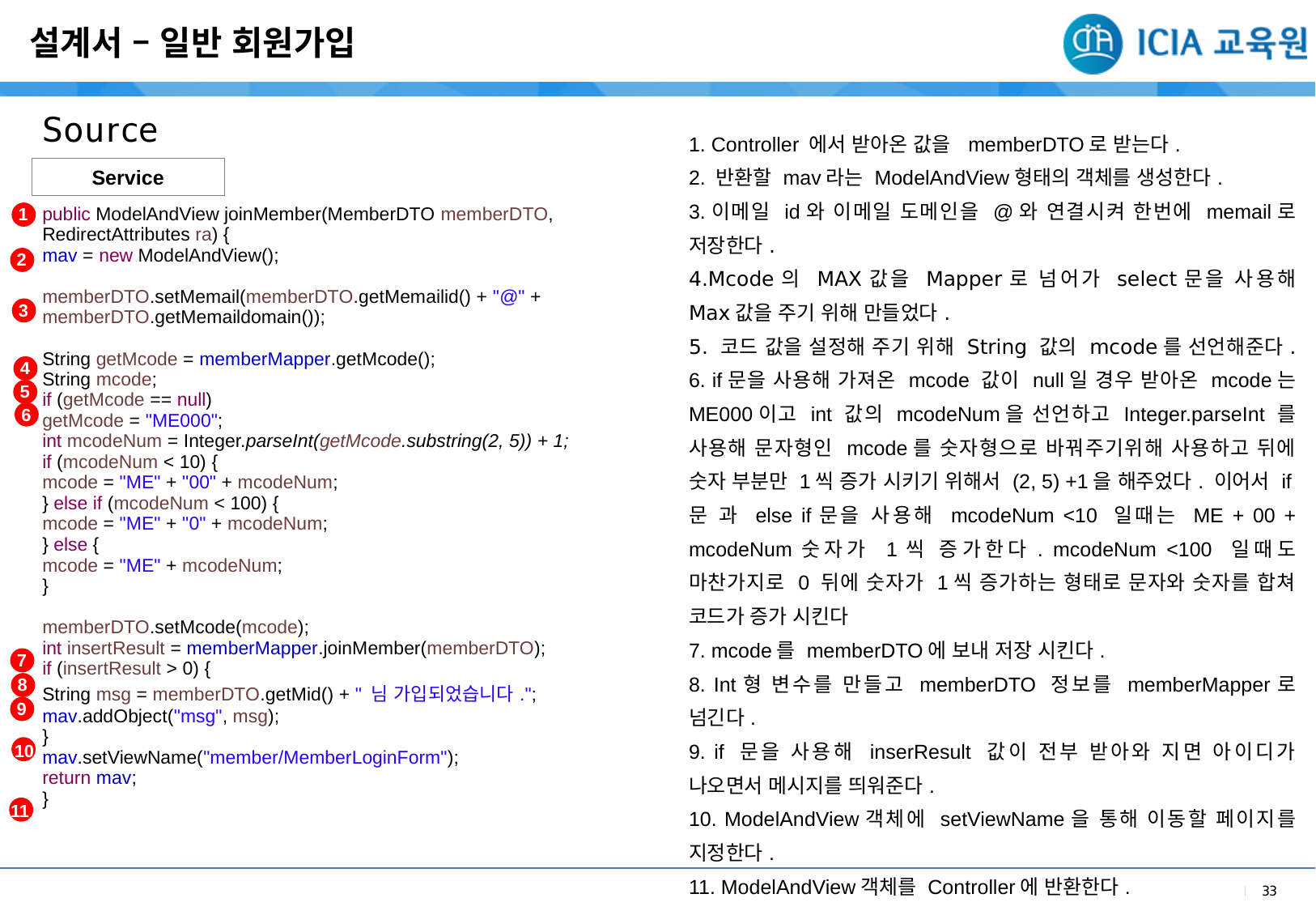

설계서 – 일반 회원가입
|  |
| --- |
| 1. Controller 에서 받아온 값을 memberDTO로 받는다. 2. 반환할 mav라는 ModelAndView형태의 객체를 생성한다. 3.이메일 id와 이메일 도메인을 @와 연결시켜 한번에 memail로 저장한다. 4.Mcode의 MAX값을 Mapper로 넘어가 select문을 사용해 Max값을 주기 위해 만들었다. 5. 코드 값을 설정해 주기 위해 String 값의 mcode를 선언해준다. 6. if문을 사용해 가져온 mcode 값이 null일 경우 받아온 mcode는 ME000이고 int 값의 mcodeNum을 선언하고 Integer.parseInt 를 사용해 문자형인 mcode를 숫자형으로 바꿔주기위해 사용하고 뒤에 숫자 부분만 1씩 증가 시키기 위해서 (2, 5) +1을 해주었다. 이어서 if문 과 else if문을 사용해 mcodeNum <10 일때는 ME + 00 + mcodeNum숫자가 1씩 증가한다. mcodeNum <100 일때도 마찬가지로 0 뒤에 숫자가 1씩 증가하는 형태로 문자와 숫자를 합쳐 코드가 증가 시킨다 7. mcode를 memberDTO에 보내 저장 시킨다. 8. Int형 변수를 만들고 memberDTO 정보를 memberMapper로 넘긴다. 9. if 문을 사용해 inserResult 값이 전부 받아와 지면 아이디가 나오면서 메시지를 띄워준다. 10. ModelAndView객체에 setViewName을 통해 이동할 페이지를 지정한다. 11. ModelAndView객체를 Controller에 반환한다. |
Source
Service
1

| public ModelAndView joinMember(MemberDTO memberDTO, RedirectAttributes ra) { mav = new ModelAndView(); memberDTO.setMemail(memberDTO.getMemailid() + "@" + memberDTO.getMemaildomain()); String getMcode = memberMapper.getMcode(); String mcode; if (getMcode == null) getMcode = "ME000"; int mcodeNum = Integer.parseInt(getMcode.substring(2, 5)) + 1; if (mcodeNum < 10) { mcode = "ME" + "00" + mcodeNum; } else if (mcodeNum < 100) { mcode = "ME" + "0" + mcodeNum; } else { mcode = "ME" + mcodeNum; } memberDTO.setMcode(mcode); int insertResult = memberMapper.joinMember(memberDTO); if (insertResult > 0) { String msg = memberDTO.getMid() + " 님 가입되었습니다."; mav.addObject("msg", msg); } mav.setViewName("member/MemberLoginForm"); return mav; } |
| --- |
2

3

4

5

6

7

8

9

10

11